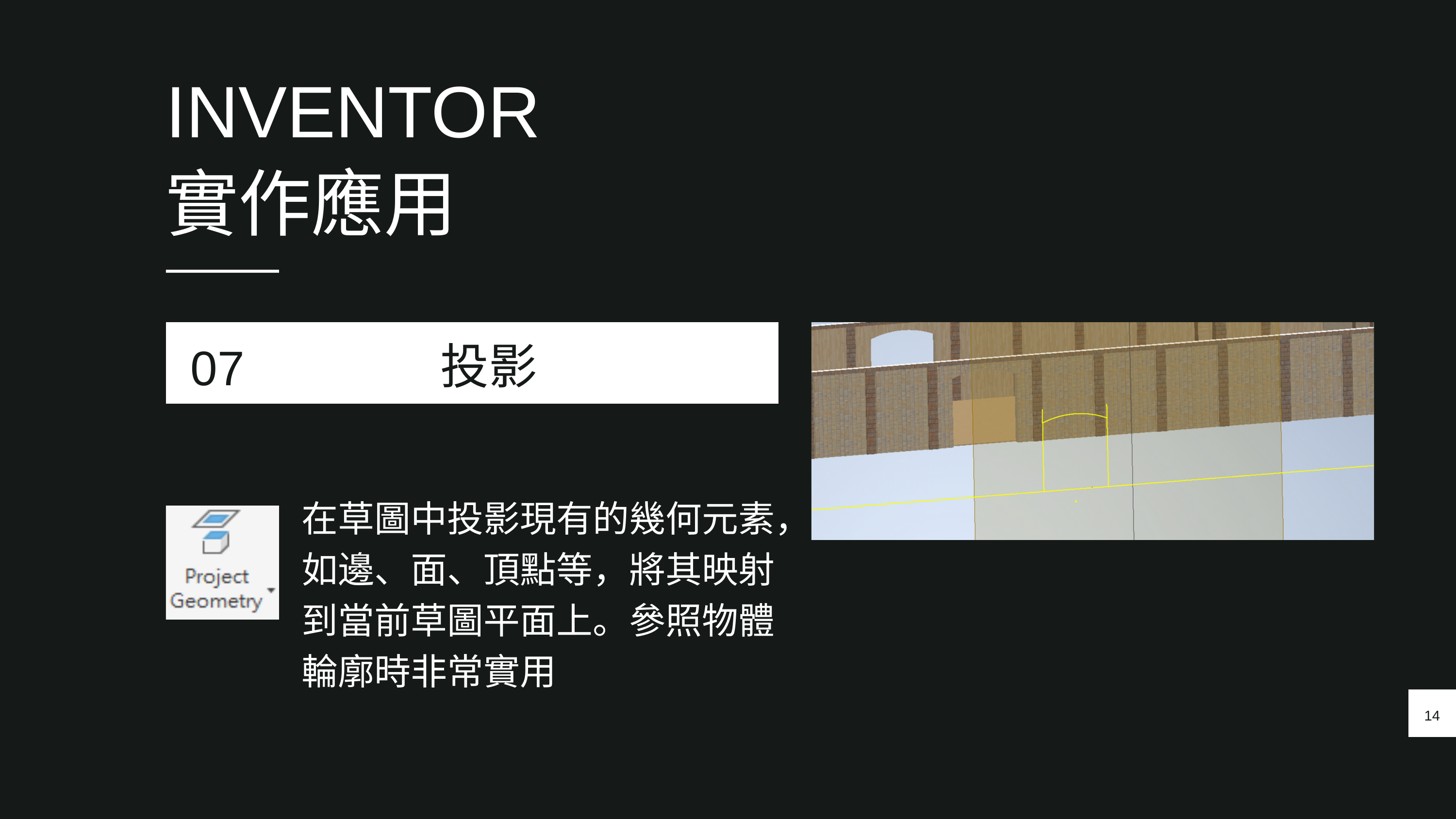

INVENTOR實作應用

  投影

07
在草圖中投影現有的幾何元素，如邊、面、頂點等，將其映射到當前草圖平面上。參照物體輪廓時非常實用

14